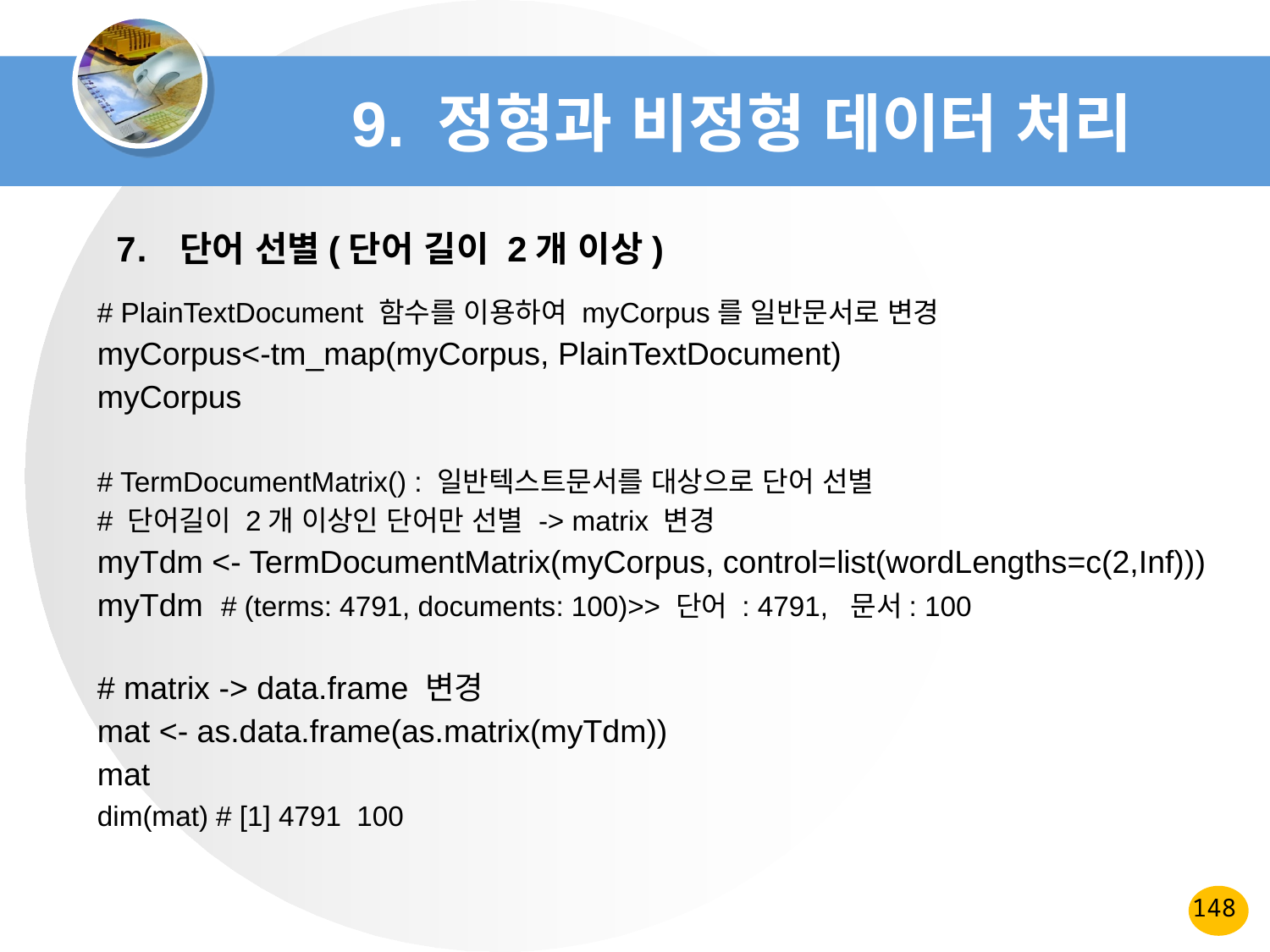

# 9. 정형과 비정형 데이터 처리
단어 선별(단어 길이 2개 이상)
# PlainTextDocument 함수를 이용하여 myCorpus를 일반문서로 변경
myCorpus<-tm_map(myCorpus, PlainTextDocument)
myCorpus

# TermDocumentMatrix() : 일반텍스트문서를 대상으로 단어 선별
# 단어길이 2개 이상인 단어만 선별 -> matrix 변경
myTdm <- TermDocumentMatrix(myCorpus, control=list(wordLengths=c(2,Inf)))
myTdm  # (terms: 4791, documents: 100)>> 단어 : 4791,  문서: 100

# matrix -> data.frame 변경
mat <- as.data.frame(as.matrix(myTdm))
mat
dim(mat) # [1] 4791  100
148